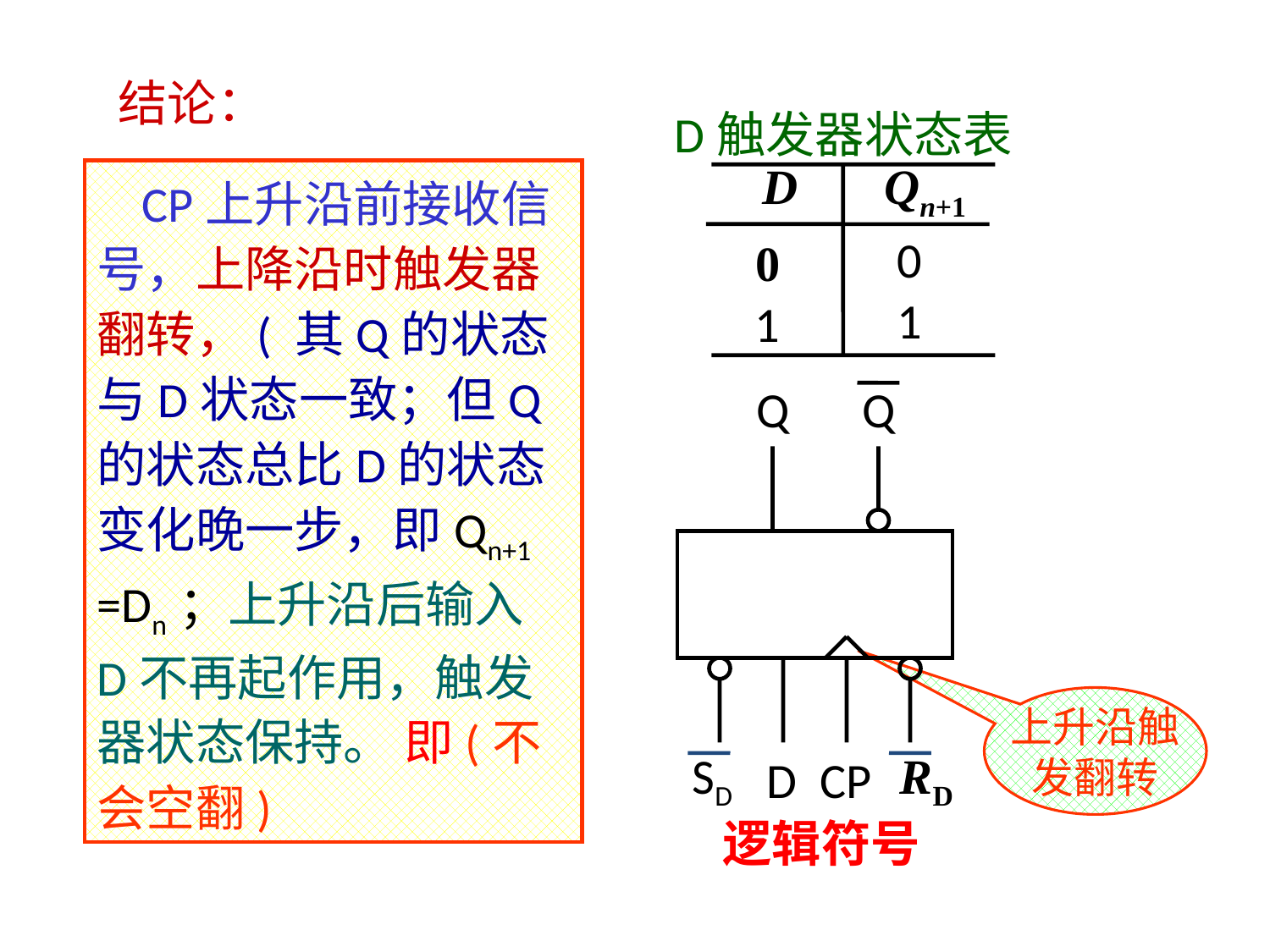

结论：
D触发器状态表
D       Qn+1

0
1

0
1

    CP上升沿前接收信号，上降沿时触发器翻转，( 其Q的状态与D状态一致；但Q的状态总比D的状态变化晚一步，即Qn+1 =Dn；上升沿后输入 D不再起作用，触发器状态保持。 即(不会空翻)
Q
Q

SD

D
CP
RD

逻辑符号
上升沿触
发翻转